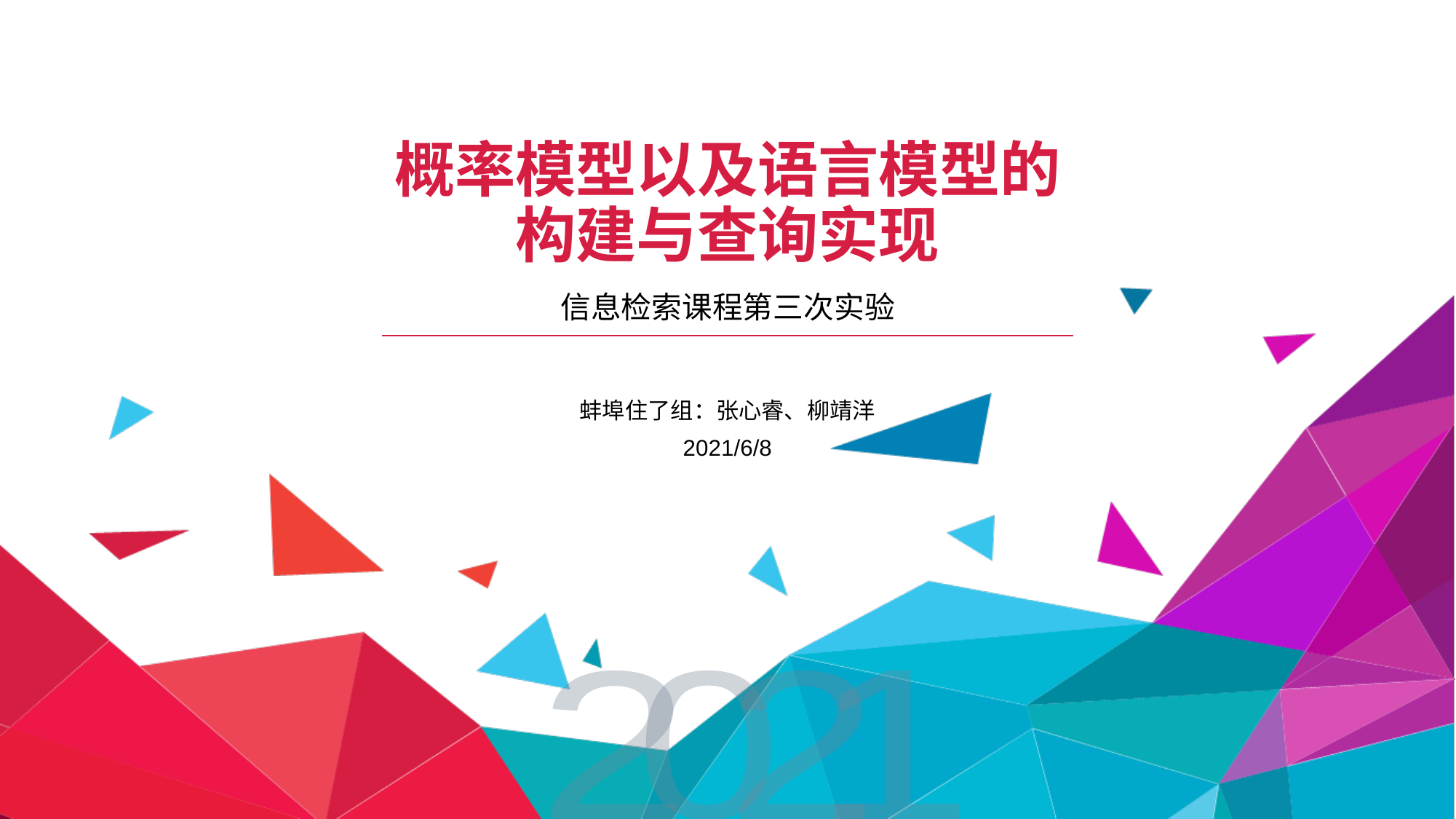

# 概率模型以及语言模型的构建与查询实现
信息检索课程第三次实验
蚌埠住了组：张心睿、柳靖洋
2021/6/8
2
0
2
1